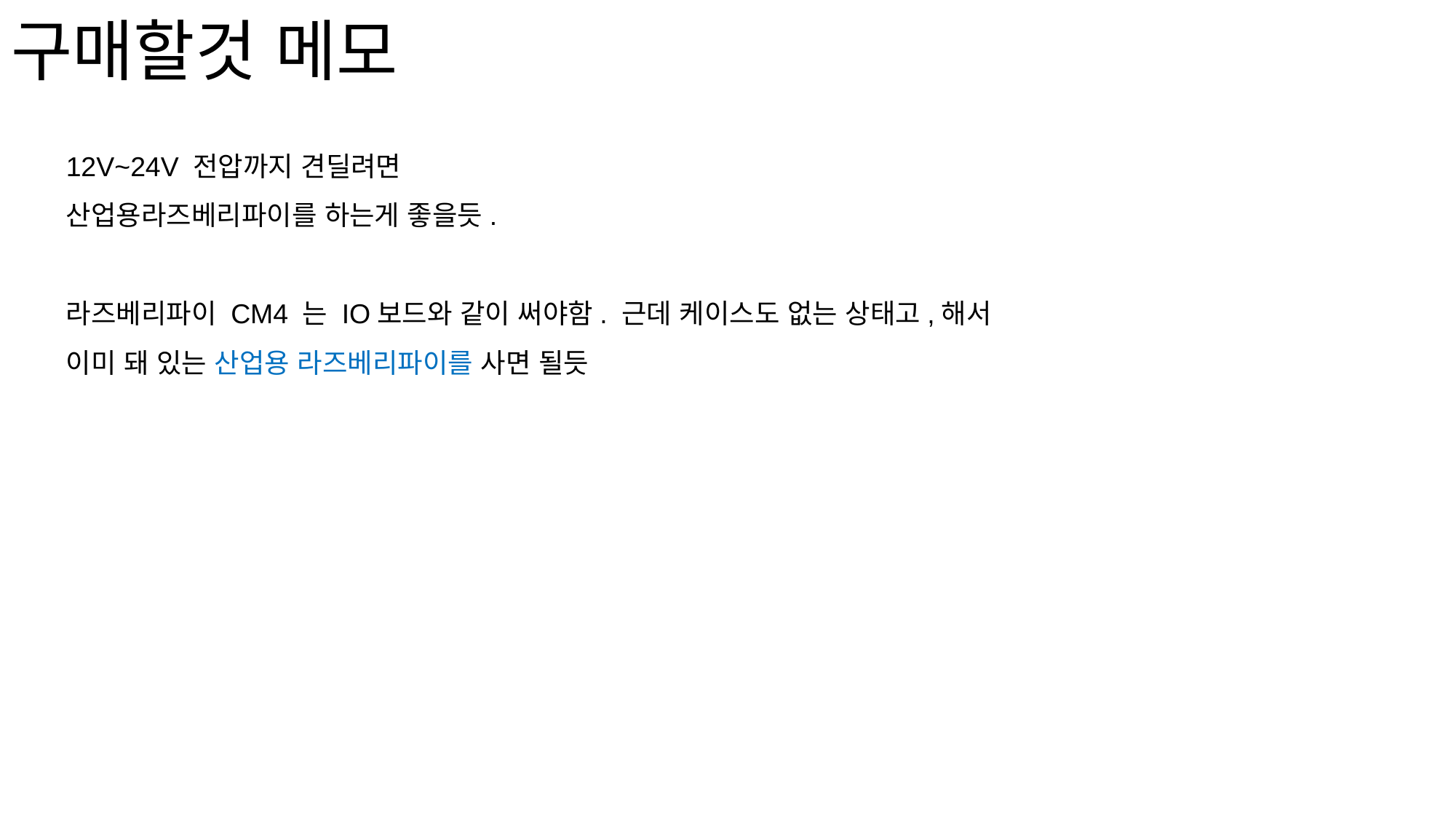

# 구매할것 메모
12V~24V 전압까지 견딜려면
산업용라즈베리파이를 하는게 좋을듯.

라즈베리파이 CM4 는 IO보드와 같이 써야함. 근데 케이스도 없는 상태고,해서
이미 돼 있는 산업용 라즈베리파이를 사면 될듯